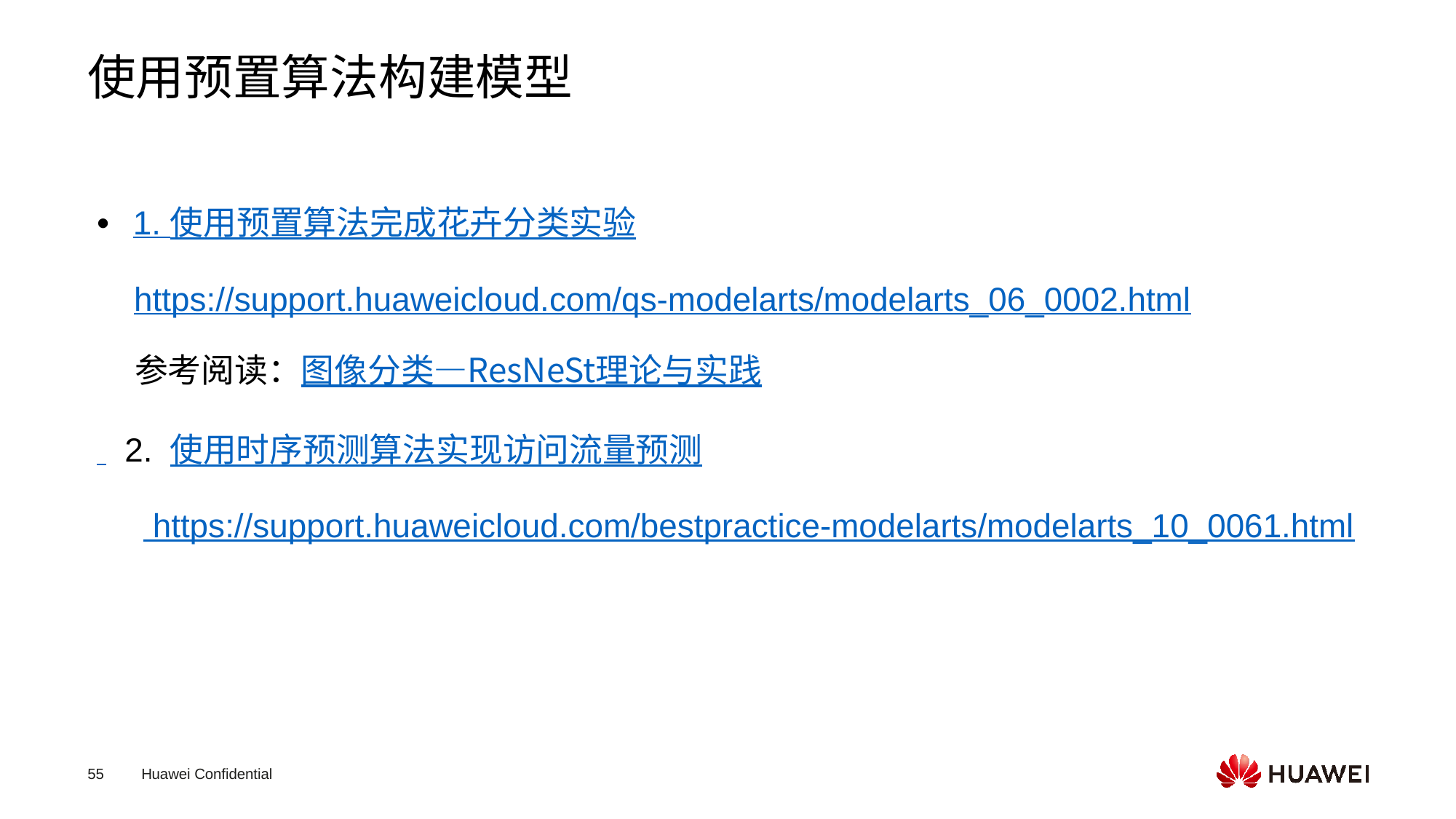

# 使用预置算法构建模型
1. 使用预置算法完成花卉分类实验
    https://support.huaweicloud.com/qs-modelarts/modelarts_06_0002.html
    参考阅读：图像分类—ResNeSt理论与实践
   2. 使用时序预测算法实现访问流量预测
      https://support.huaweicloud.com/bestpractice-modelarts/modelarts_10_0061.html